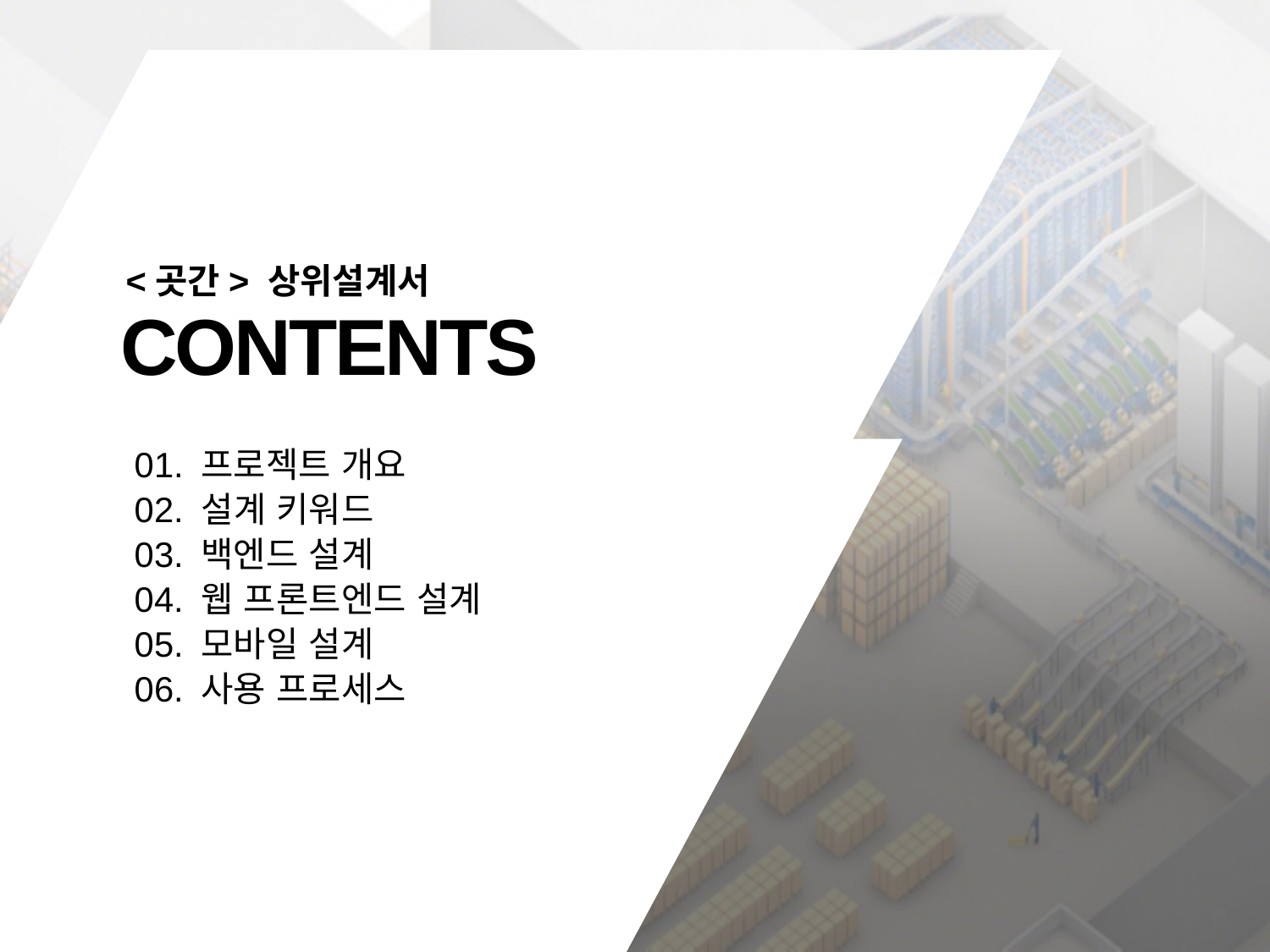

<곳간> 상위설계서
CONTENTS
01.
프로젝트 개요
설계 키워드
02.
03.
백엔드 설계
웹 프론트엔드 설계
04.
05.
모바일 설계
사용 프로세스
06.